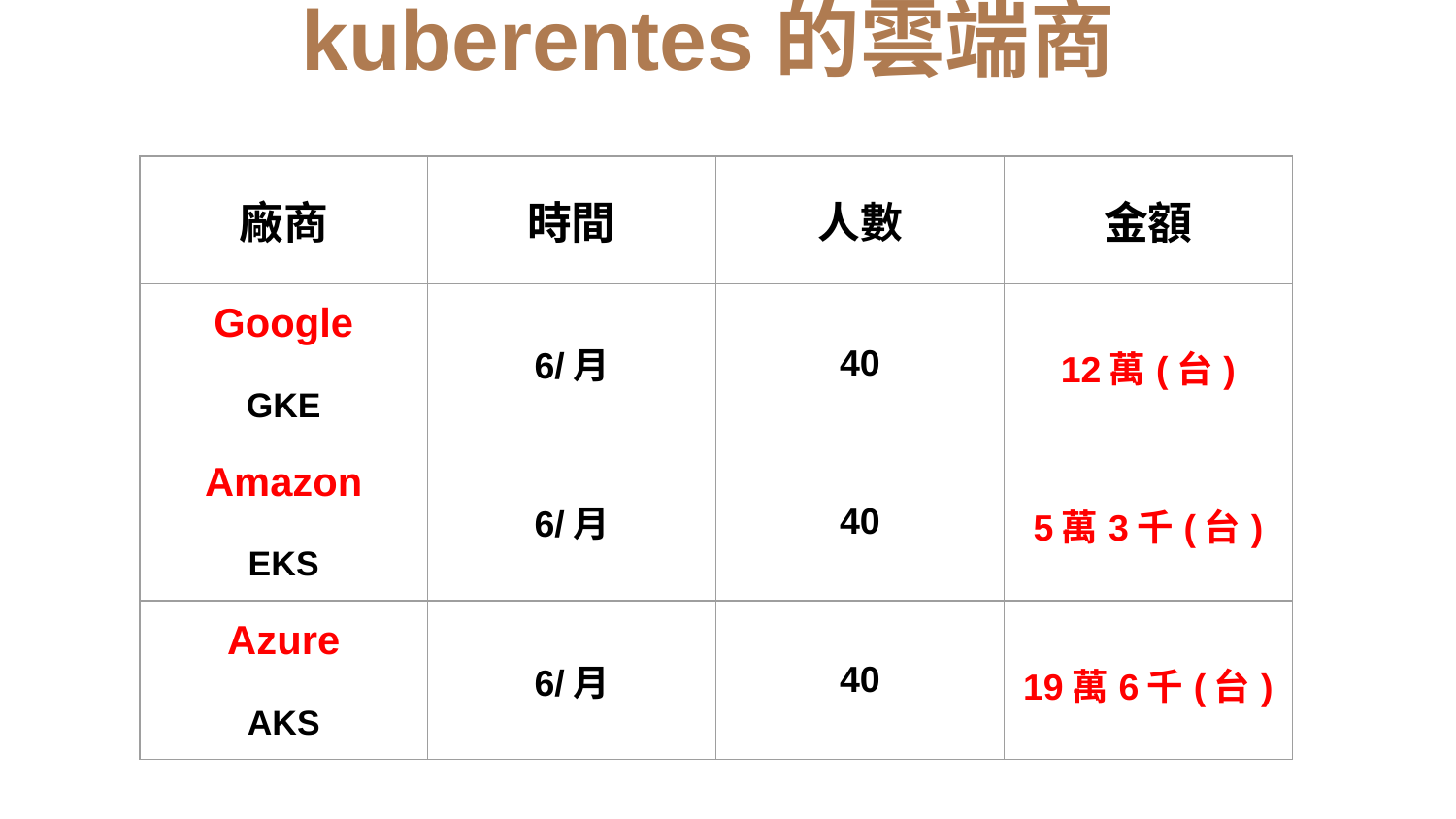

kuberentes的雲端商
| 廠商 | 時間 | 人數 | 金額 |
| --- | --- | --- | --- |
| Google GKE | 6/月 | 40 | 12萬(台) |
| Amazon EKS | 6/月 | 40 | 5萬3千(台) |
| Azure AKS | 6/月 | 40 | 19萬6千(台) |